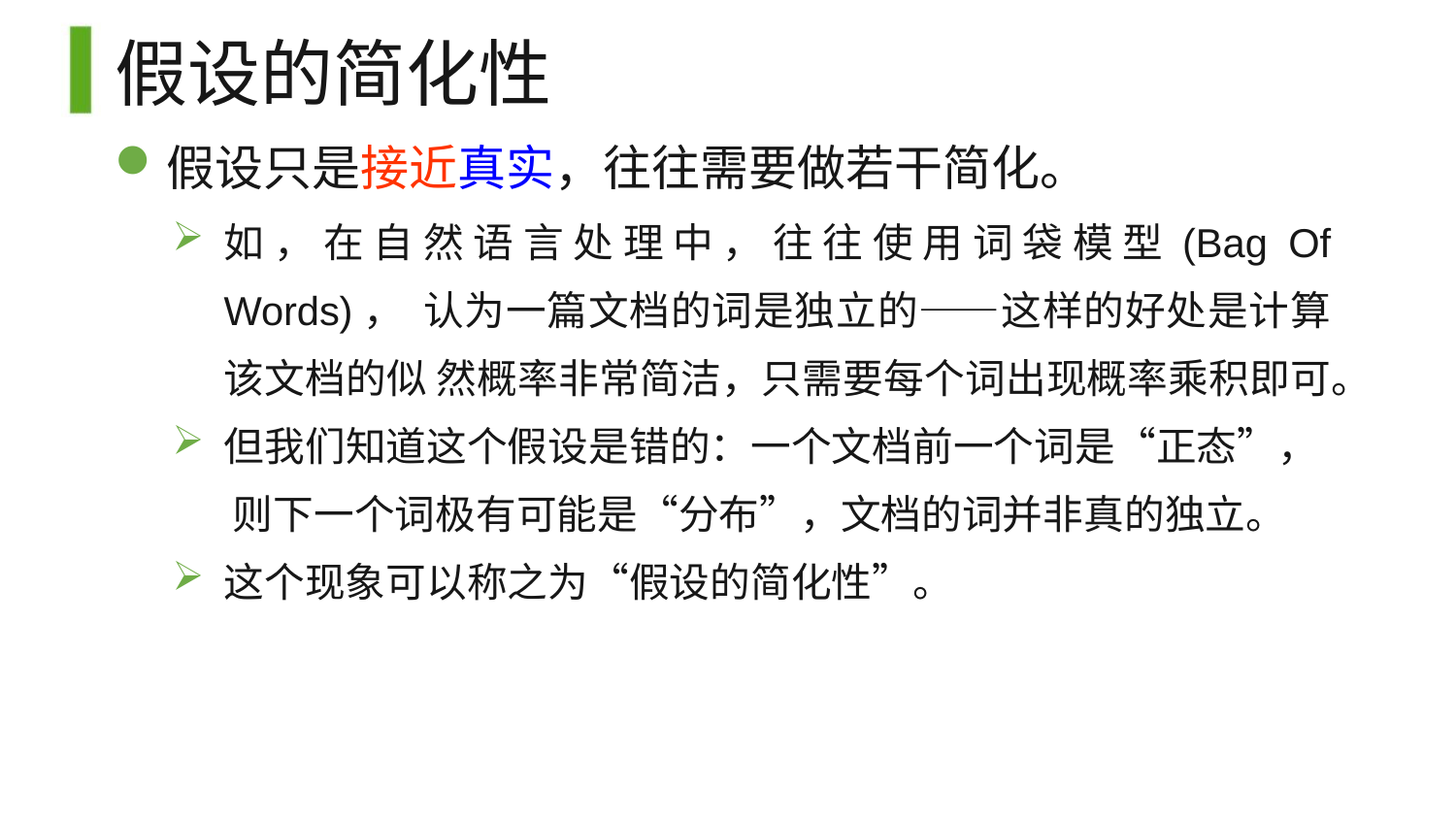

# 假设的简化性
假设只是接近真实，往往需要做若干简化。
如，在自然语言处理中，往往使用词袋模型(Bag Of Words)，  认为一篇文档的词是独立的——这样的好处是计算该文档的似 然概率非常简洁，只需要每个词出现概率乘积即可。
但我们知道这个假设是错的：一个文档前一个词是“正态”，  则下一个词极有可能是“分布”，文档的词并非真的独立。
这个现象可以称之为“假设的简化性”。